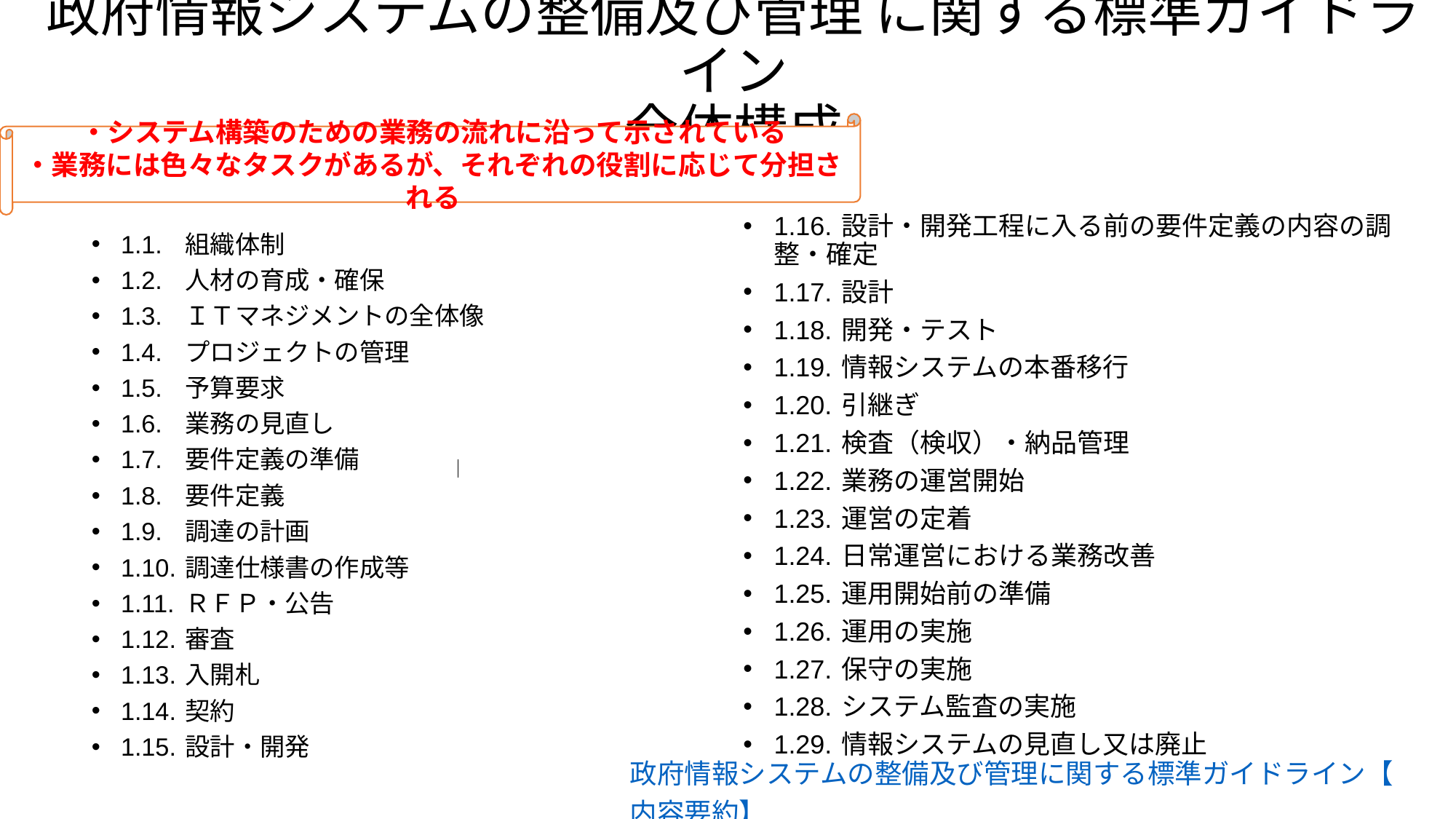

# 政府情報システムの整備及び管理 に関する標準ガイドライン 全体構成
・システム構築のための業務の流れに沿って示されている
・業務には色々なタスクがあるが、それぞれの役割に応じて分担される
1.16.	設計・開発工程に入る前の要件定義の内容の調整・確定
1.17.	設計
1.18.	開発・テスト
1.19.	情報システムの本番移行
1.20.	引継ぎ
1.21.	検査（検収）・納品管理
1.22.	業務の運営開始
1.23.	運営の定着
1.24.	日常運営における業務改善
1.25.	運用開始前の準備
1.26.	運用の実施
1.27.	保守の実施
1.28.	システム監査の実施
1.29.	情報システムの見直し又は廃止

1.1.	組織体制
1.2.	人材の育成・確保
1.3.	ＩＴマネジメントの全体像
1.4.	プロジェクトの管理
1.5.	予算要求
1.6.	業務の見直し
1.7.	要件定義の準備
1.8.	要件定義
1.9.	調達の計画
1.10.	調達仕様書の作成等
1.11.	ＲＦＰ・公告
1.12.	審査
1.13.	入開札
1.14.	契約
1.15.	設計・開発

政府情報システムの整備及び管理に関する標準ガイドライン【内容要約】